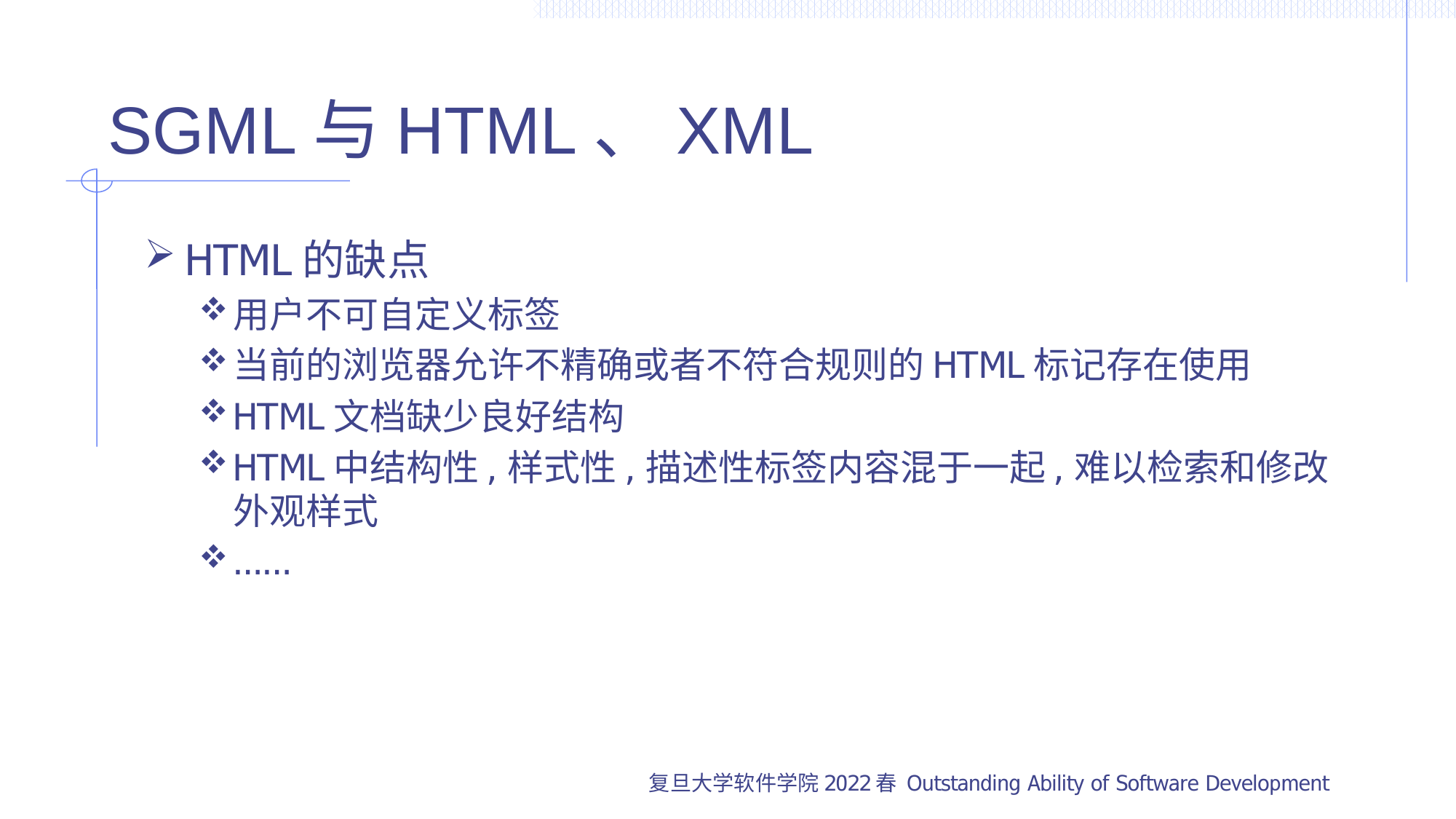

# SGML与HTML、XML
HTML的缺点
用户不可自定义标签
当前的浏览器允许不精确或者不符合规则的HTML标记存在使用
HTML文档缺少良好结构
HTML中结构性,样式性,描述性标签内容混于一起,难以检索和修改外观样式
……